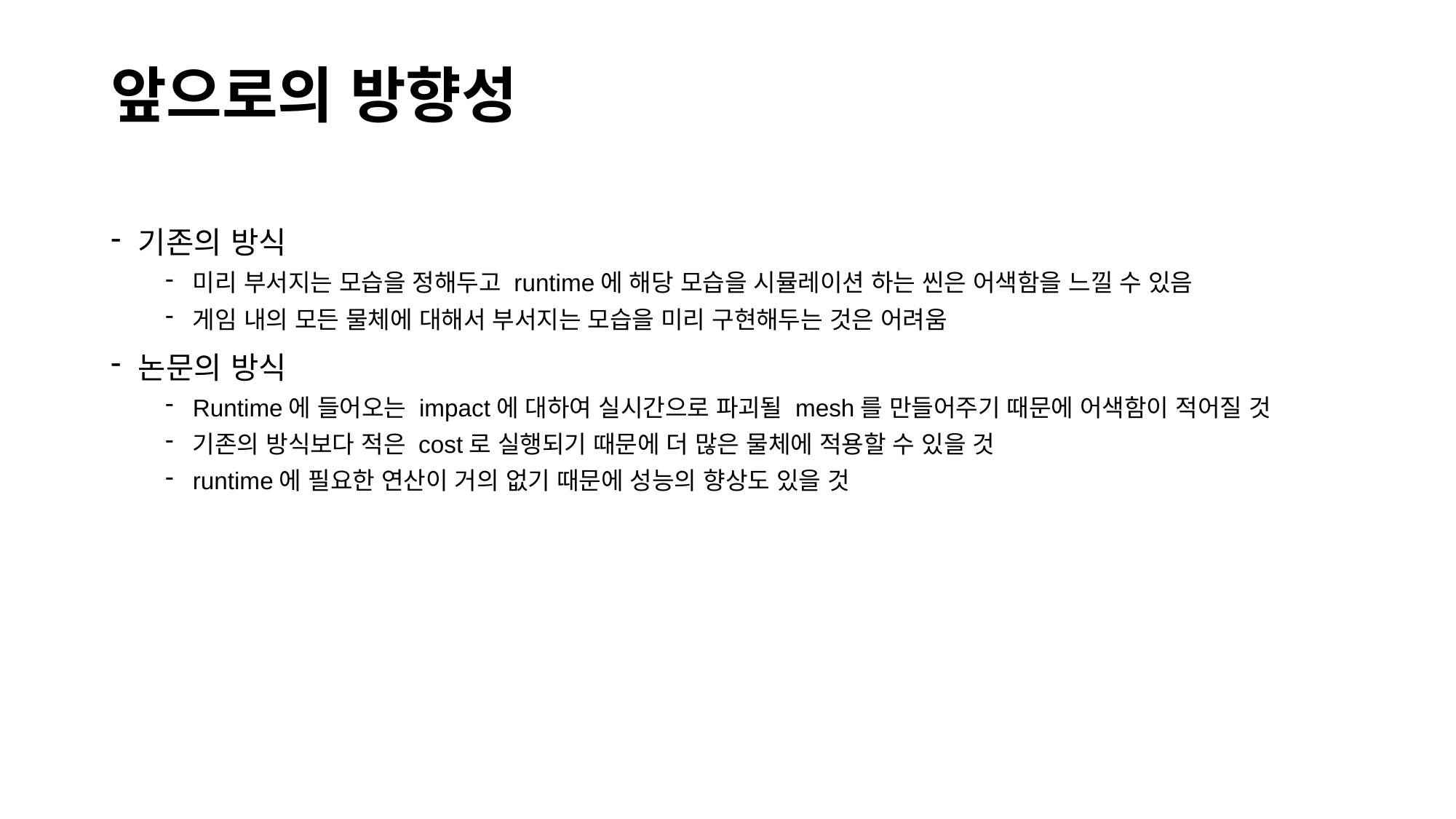

# 앞으로의 방향성
기존의 방식
미리 부서지는 모습을 정해두고 runtime에 해당 모습을 시뮬레이션 하는 씬은 어색함을 느낄 수 있음
게임 내의 모든 물체에 대해서 부서지는 모습을 미리 구현해두는 것은 어려움
논문의 방식
Runtime에 들어오는 impact에 대하여 실시간으로 파괴될 mesh를 만들어주기 때문에 어색함이 적어질 것
기존의 방식보다 적은 cost로 실행되기 때문에 더 많은 물체에 적용할 수 있을 것
runtime에 필요한 연산이 거의 없기 때문에 성능의 향상도 있을 것